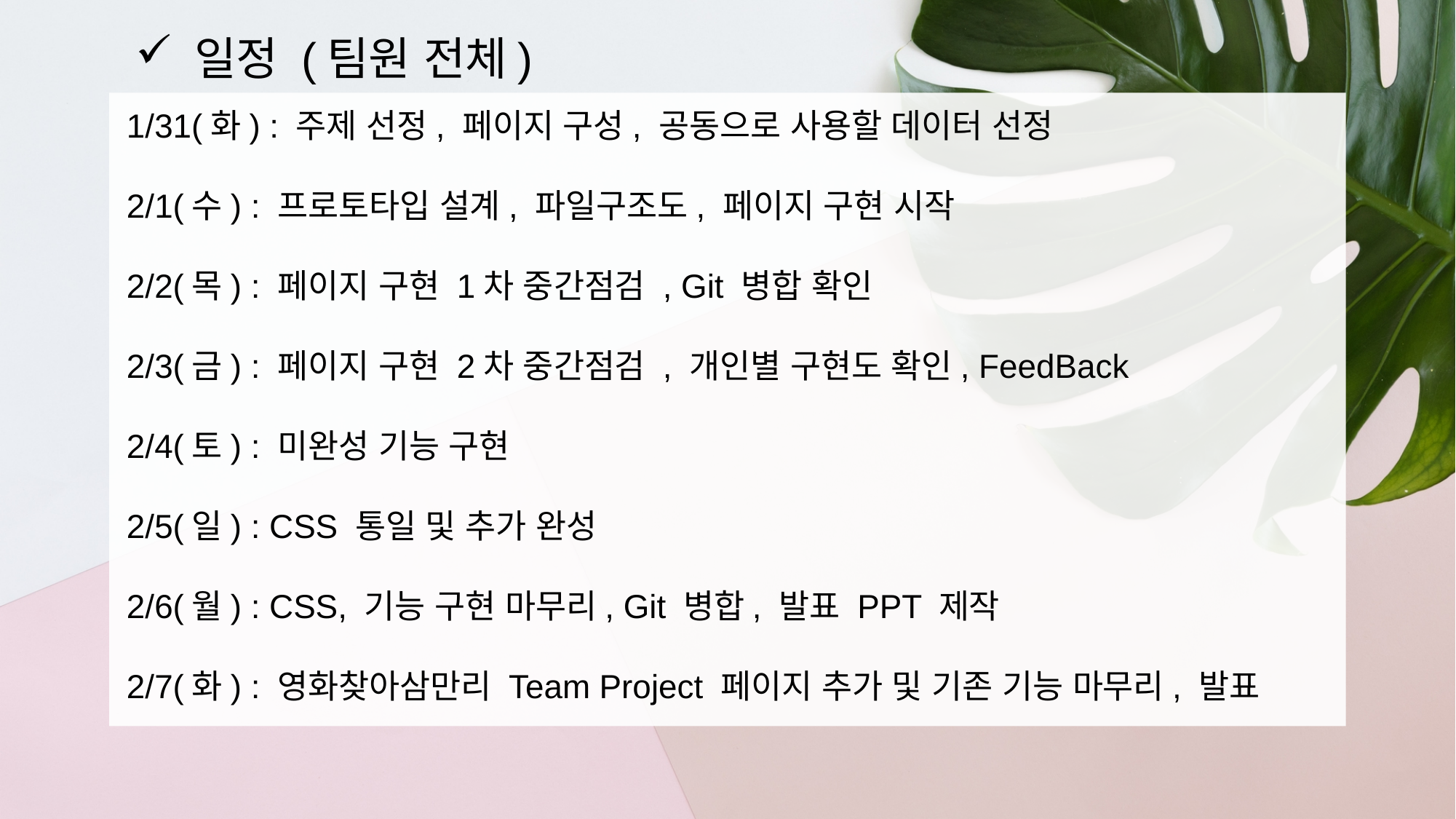

일정 (팀원 전체)
1/31(화) : 주제 선정, 페이지 구성, 공동으로 사용할 데이터 선정

2/1(수) : 프로토타입 설계, 파일구조도, 페이지 구현 시작

2/2(목) : 페이지 구현 1차 중간점검 , Git 병합 확인

2/3(금) : 페이지 구현 2차 중간점검 , 개인별 구현도 확인, FeedBack

2/4(토) : 미완성 기능 구현

2/5(일) : CSS 통일 및 추가 완성

2/6(월) : CSS, 기능 구현 마무리, Git 병합, 발표 PPT 제작

2/7(화) : 영화찾아삼만리 Team Project 페이지 추가 및 기존 기능 마무리, 발표